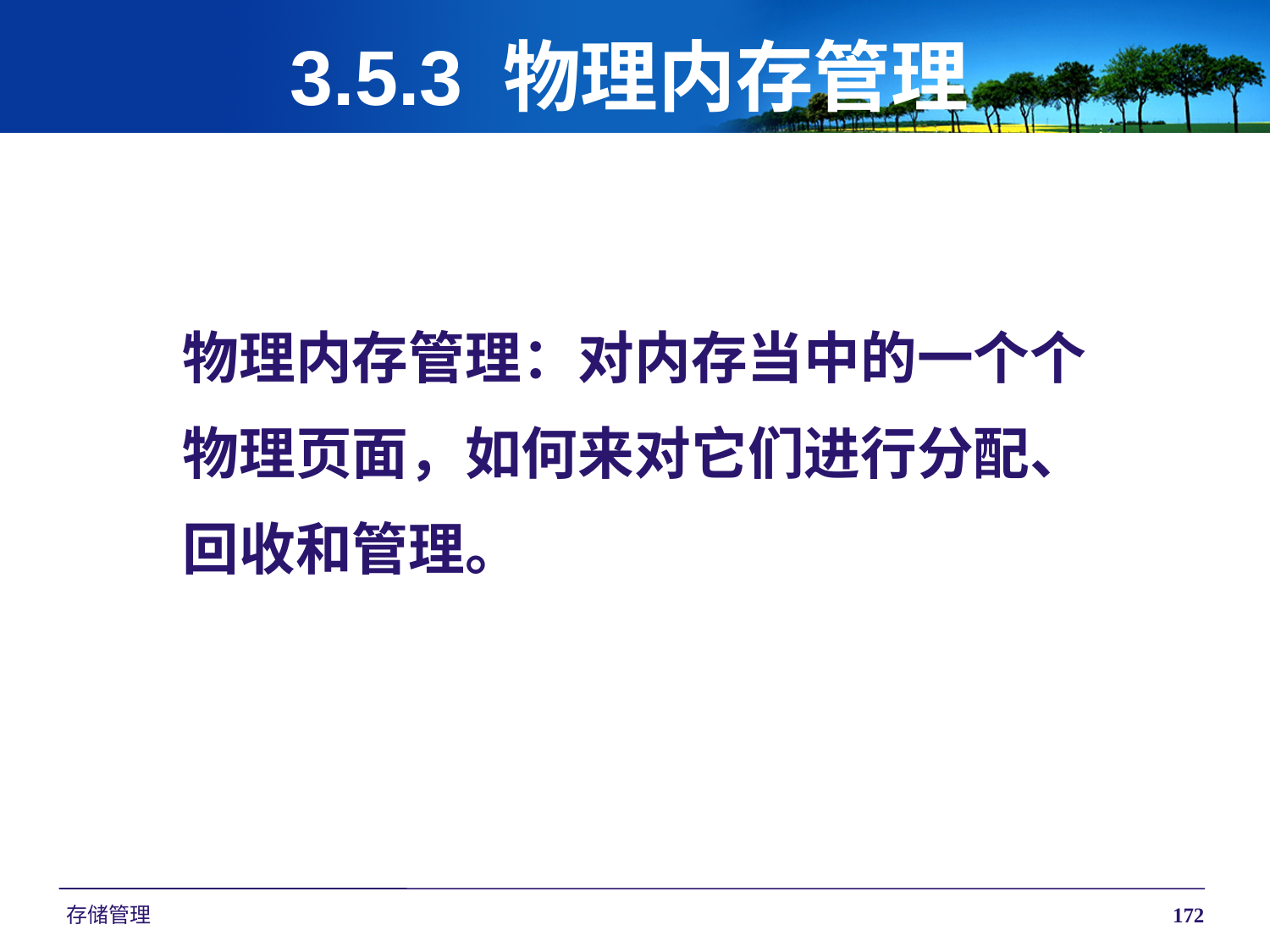

# 3.5.3 物理内存管理
物理内存管理：对内存当中的一个个
物理页面，如何来对它们进行分配、
回收和管理。
存储管理
172